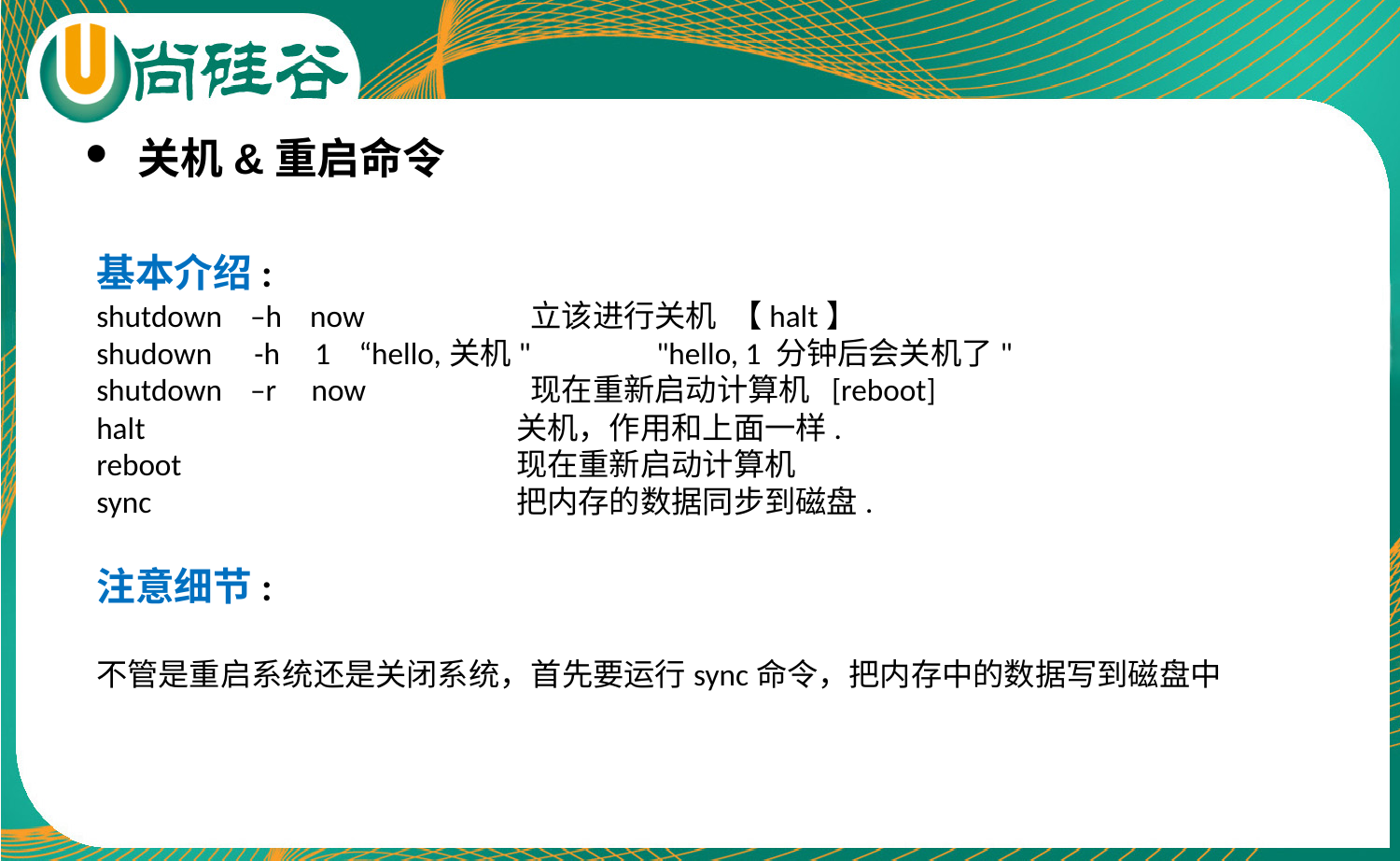

关机&重启命令
基本介绍:
shutdown    –h    now   	 立该进行关机  【halt】
shudown      -h     1    “hello,关机"	"hello, 1 分钟后会关机了"
shutdown    –r     now  	 现在重新启动计算机  [reboot]
halt		        	关机，作用和上面一样.
reboot                     		现在重新启动计算机
sync 			把内存的数据同步到磁盘.

注意细节:

不管是重启系统还是关闭系统，首先要运行sync命令，把内存中的数据写到磁盘中